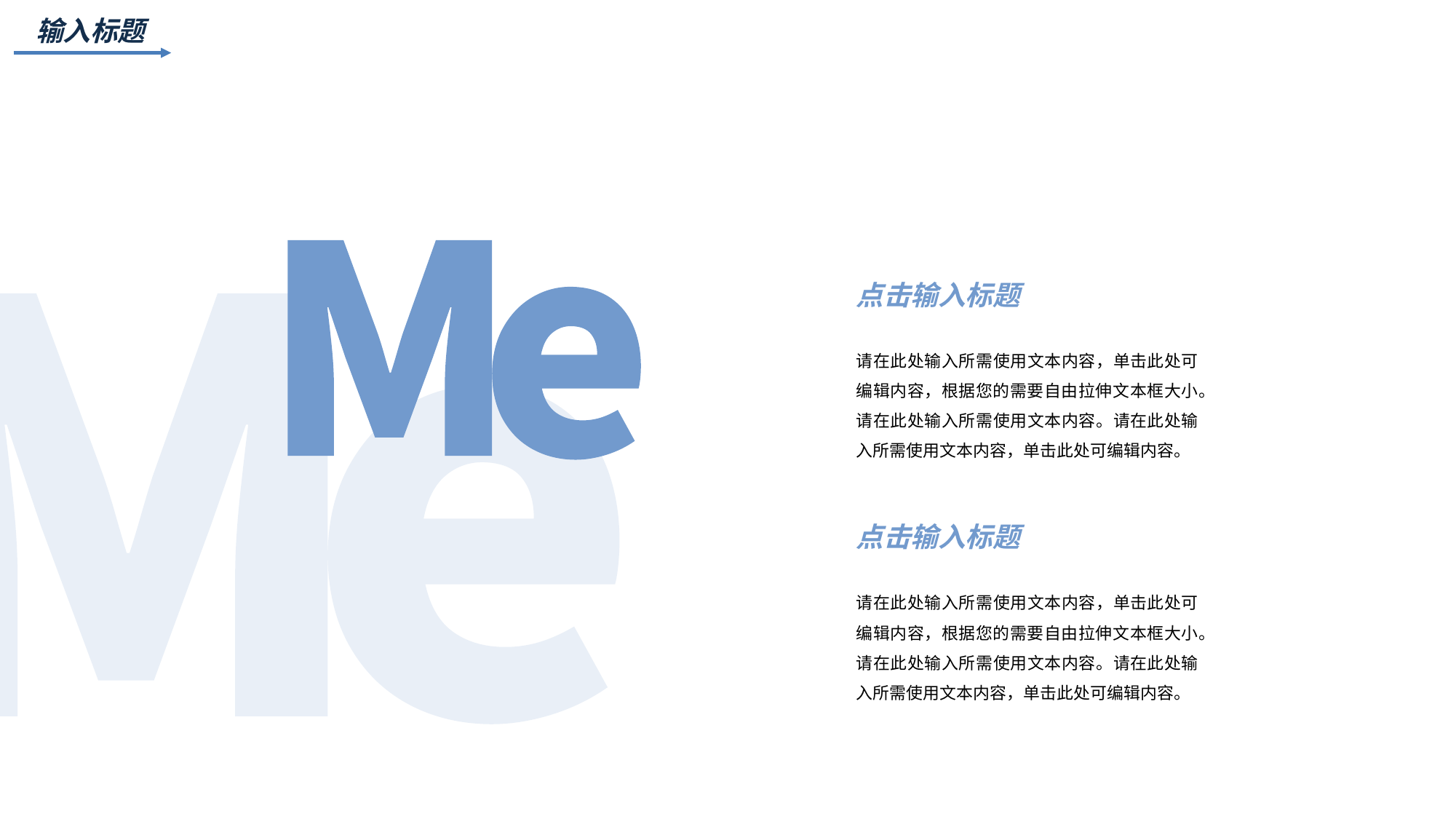

输入标题

点击输入标题

请在此处输入所需使用文本内容，单击此处可编辑内容，根据您的需要自由拉伸文本框大小。请在此处输入所需使用文本内容。请在此处输入所需使用文本内容，单击此处可编辑内容。

点击输入标题

请在此处输入所需使用文本内容，单击此处可编辑内容，根据您的需要自由拉伸文本框大小。请在此处输入所需使用文本内容。请在此处输入所需使用文本内容，单击此处可编辑内容。